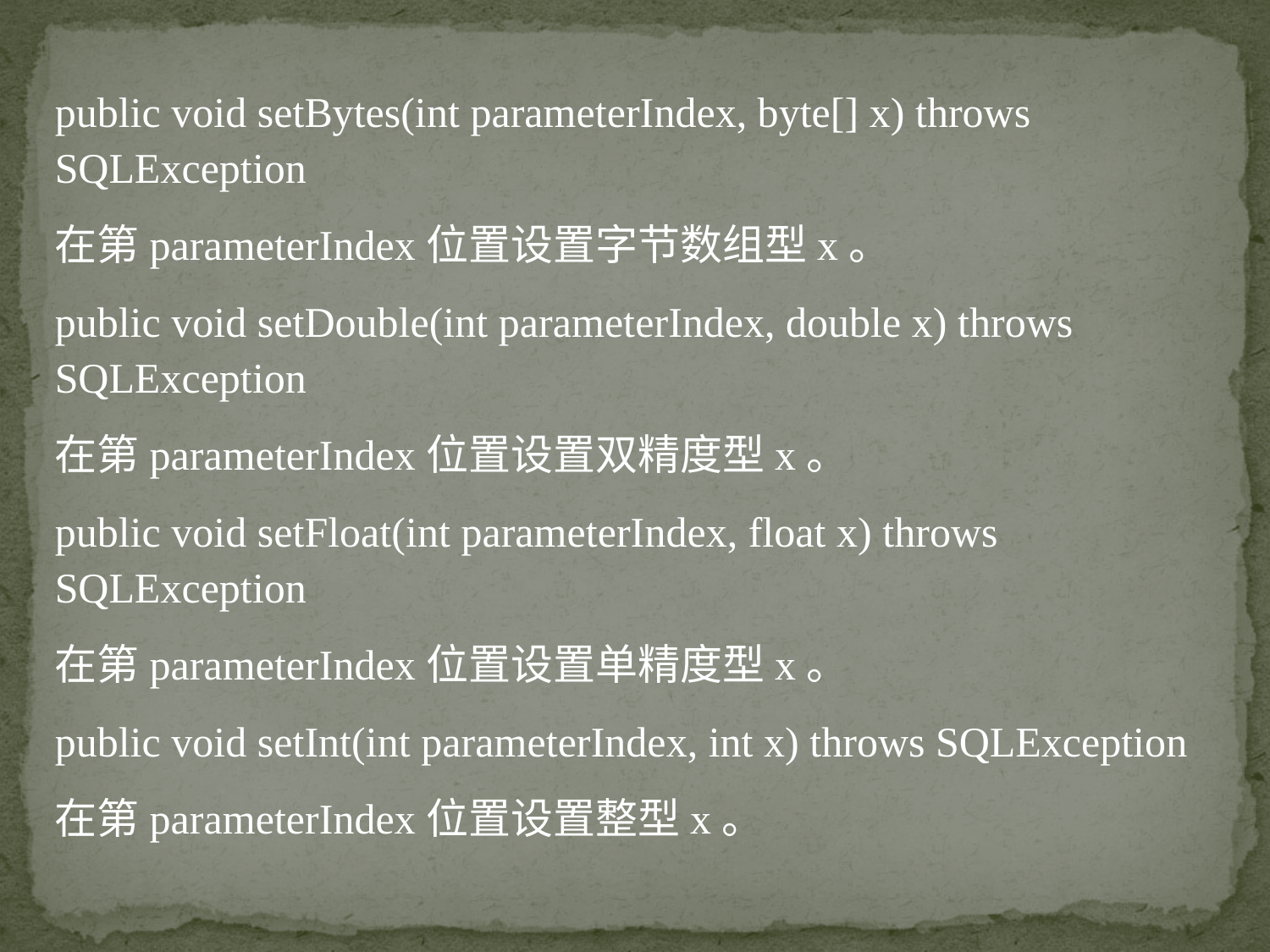

public void setBytes(int parameterIndex, byte[] x) throws SQLException
在第parameterIndex位置设置字节数组型x。
public void setDouble(int parameterIndex, double x) throws SQLException
在第parameterIndex位置设置双精度型x。
public void setFloat(int parameterIndex, float x) throws SQLException
在第parameterIndex位置设置单精度型x。
public void setInt(int parameterIndex, int x) throws SQLException
在第parameterIndex位置设置整型x。